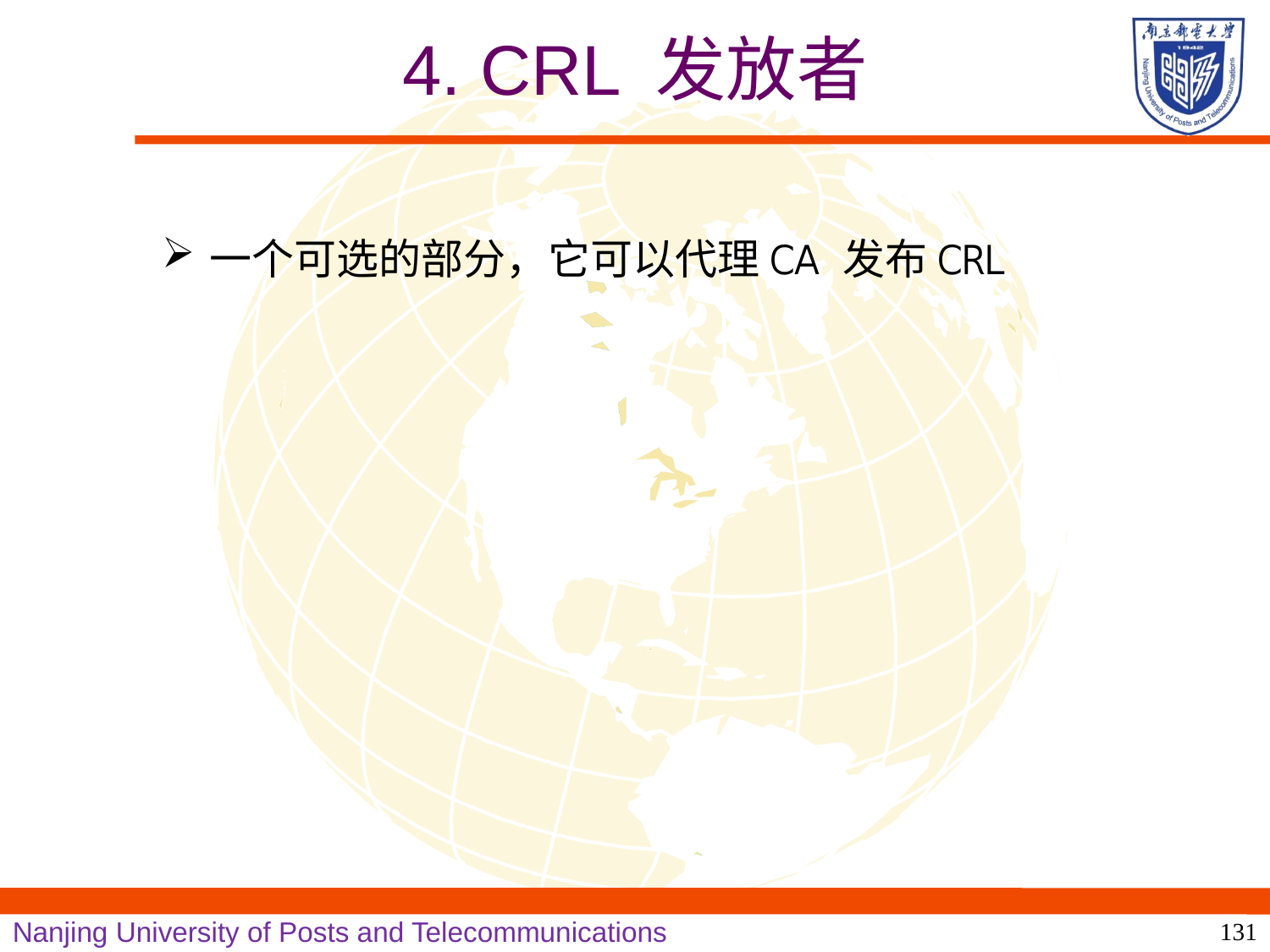

# 4. CRL 发放者
一个可选的部分，它可以代理CA 发布CRL
131